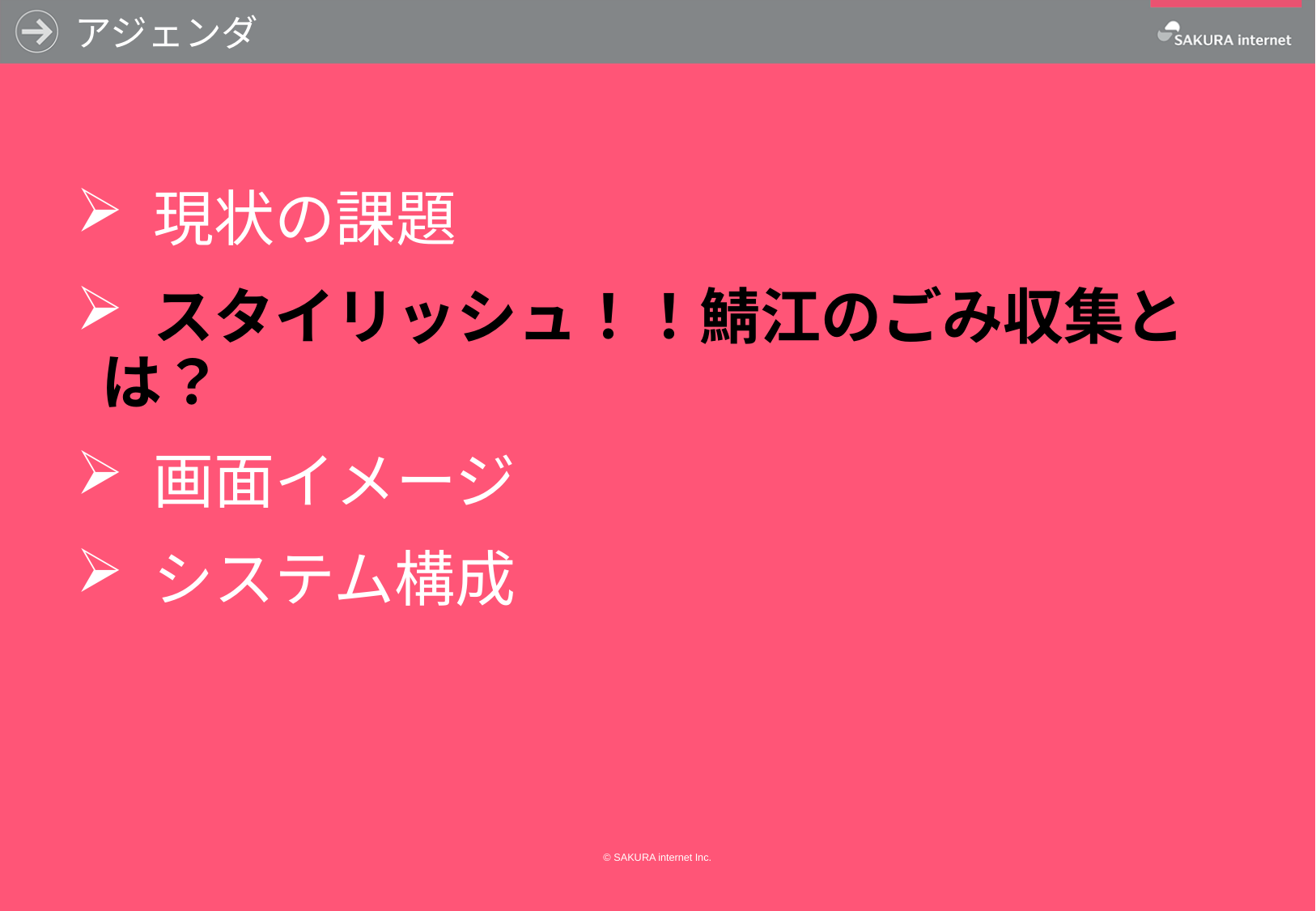

# アジェンダ
 現状の課題
 スタイリッシュ！！鯖江のごみ収集とは？
 画面イメージ
 システム構成